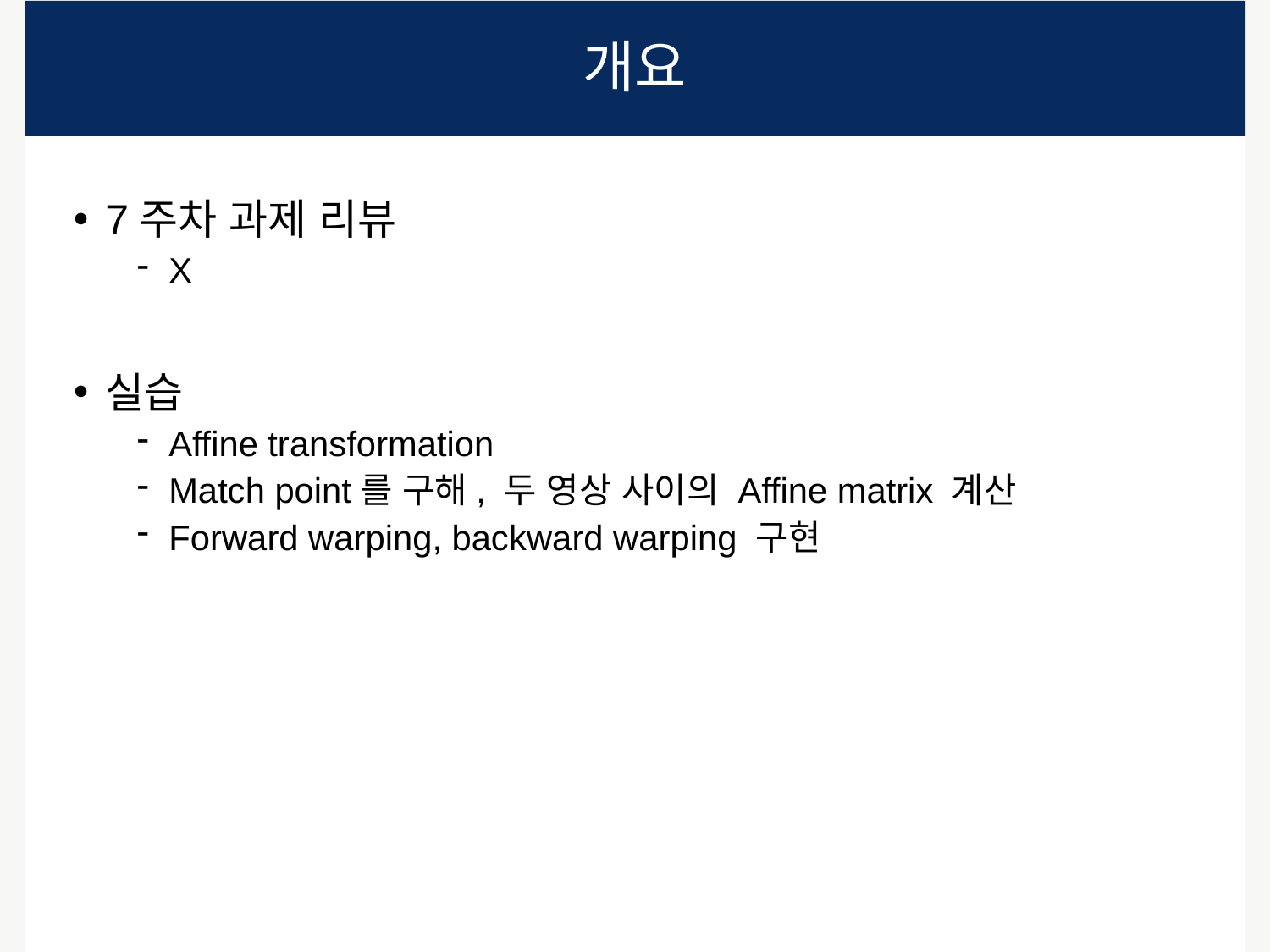

# 개요
7주차 과제 리뷰
X

실습
Affine transformation
Match point를 구해, 두 영상 사이의 Affine matrix 계산
Forward warping, backward warping 구현